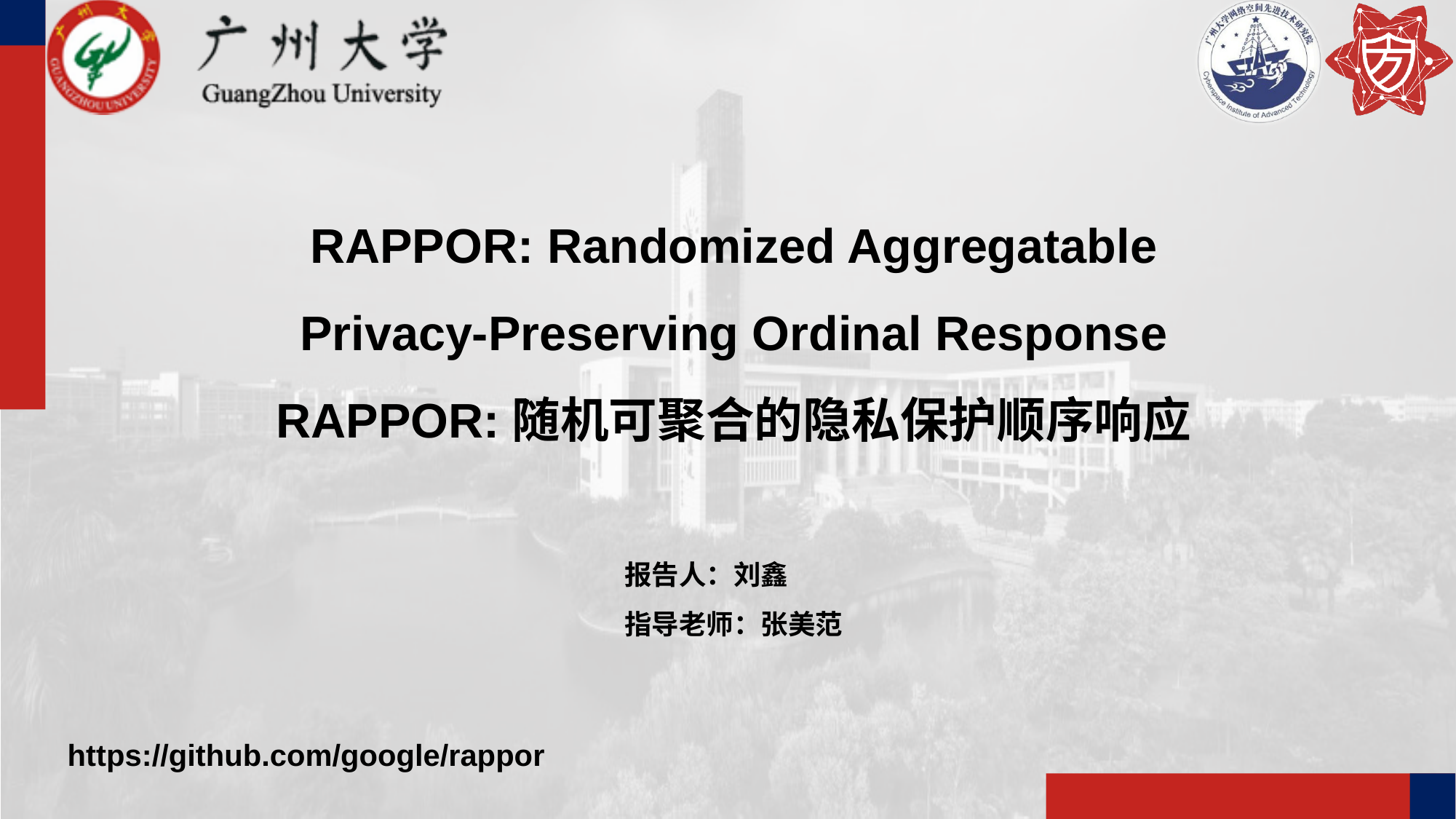

RAPPOR: Randomized Aggregatable Privacy-Preserving Ordinal Response
RAPPOR:随机可聚合的隐私保护顺序响应

报告人：刘鑫
指导老师：张美范
https://github.com/google/rappor